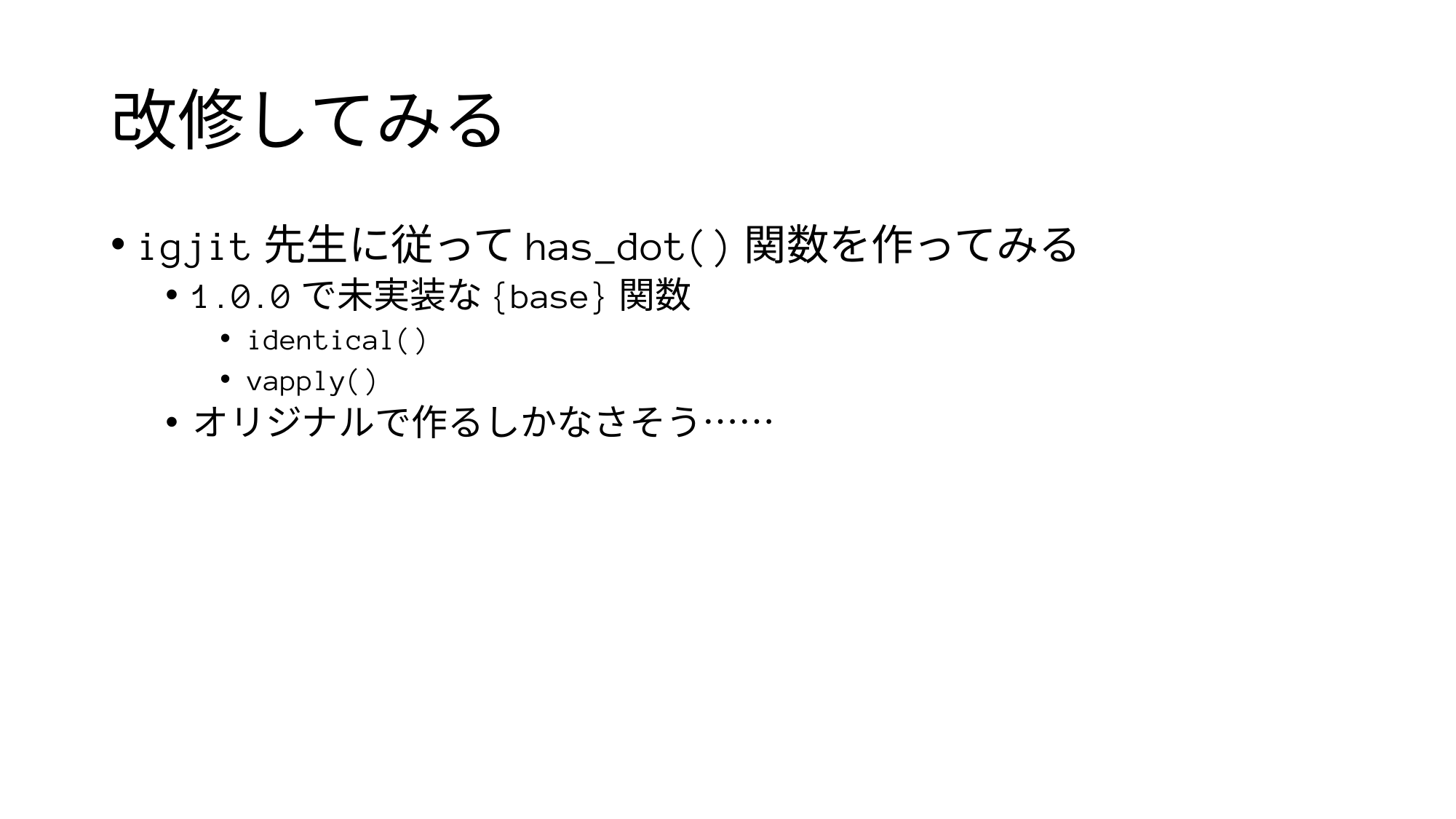

# 改修してみる
igjit先生に従ってhas_dot()関数を作ってみる
1.0.0で未実装な{base}関数
identical()
vapply()
オリジナルで作るしかなさそう……